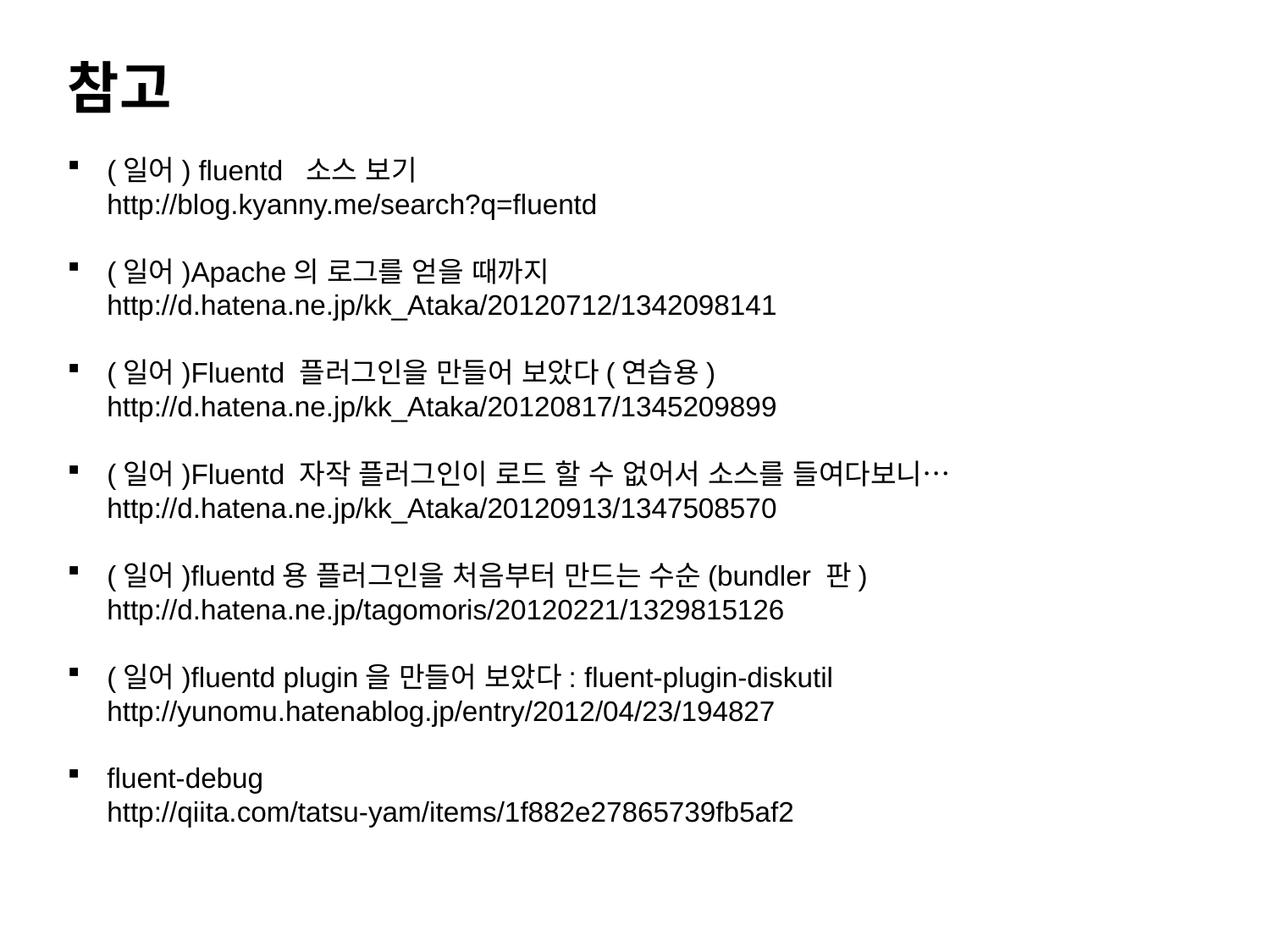

참고
(일어) fluentd  소스 보기
http://blog.kyanny.me/search?q=fluentd

(일어)Apache의 로그를 얻을 때까지
http://d.hatena.ne.jp/kk_Ataka/20120712/1342098141

(일어)Fluentd 플러그인을 만들어 보았다(연습용)
http://d.hatena.ne.jp/kk_Ataka/20120817/1345209899

(일어)Fluentd 자작 플러그인이 로드 할 수 없어서 소스를 들여다보니…
http://d.hatena.ne.jp/kk_Ataka/20120913/1347508570
(일어)fluentd용 플러그인을 처음부터 만드는 수순(bundler 판)
http://d.hatena.ne.jp/tagomoris/20120221/1329815126

(일어)fluentd plugin을 만들어 보았다: fluent-plugin-diskutil
http://yunomu.hatenablog.jp/entry/2012/04/23/194827
fluent-debug
http://qiita.com/tatsu-yam/items/1f882e27865739fb5af2